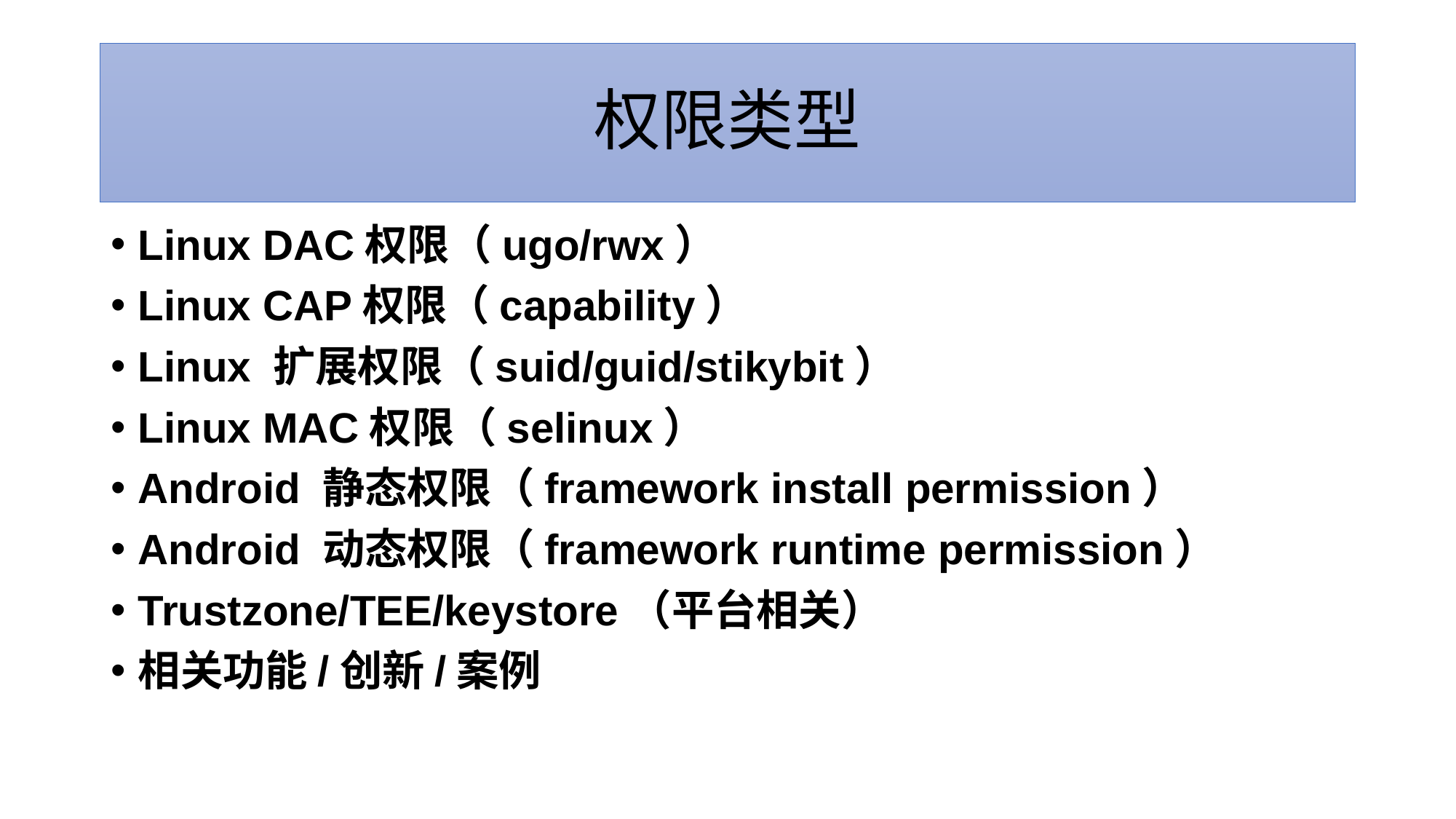

# 权限类型
Linux DAC权限（ugo/rwx）
Linux CAP权限（capability）
Linux 扩展权限（suid/guid/stikybit）
Linux MAC权限（selinux）
Android 静态权限（framework install permission）
Android 动态权限（framework runtime permission）
Trustzone/TEE/keystore（平台相关）
相关功能/创新/案例